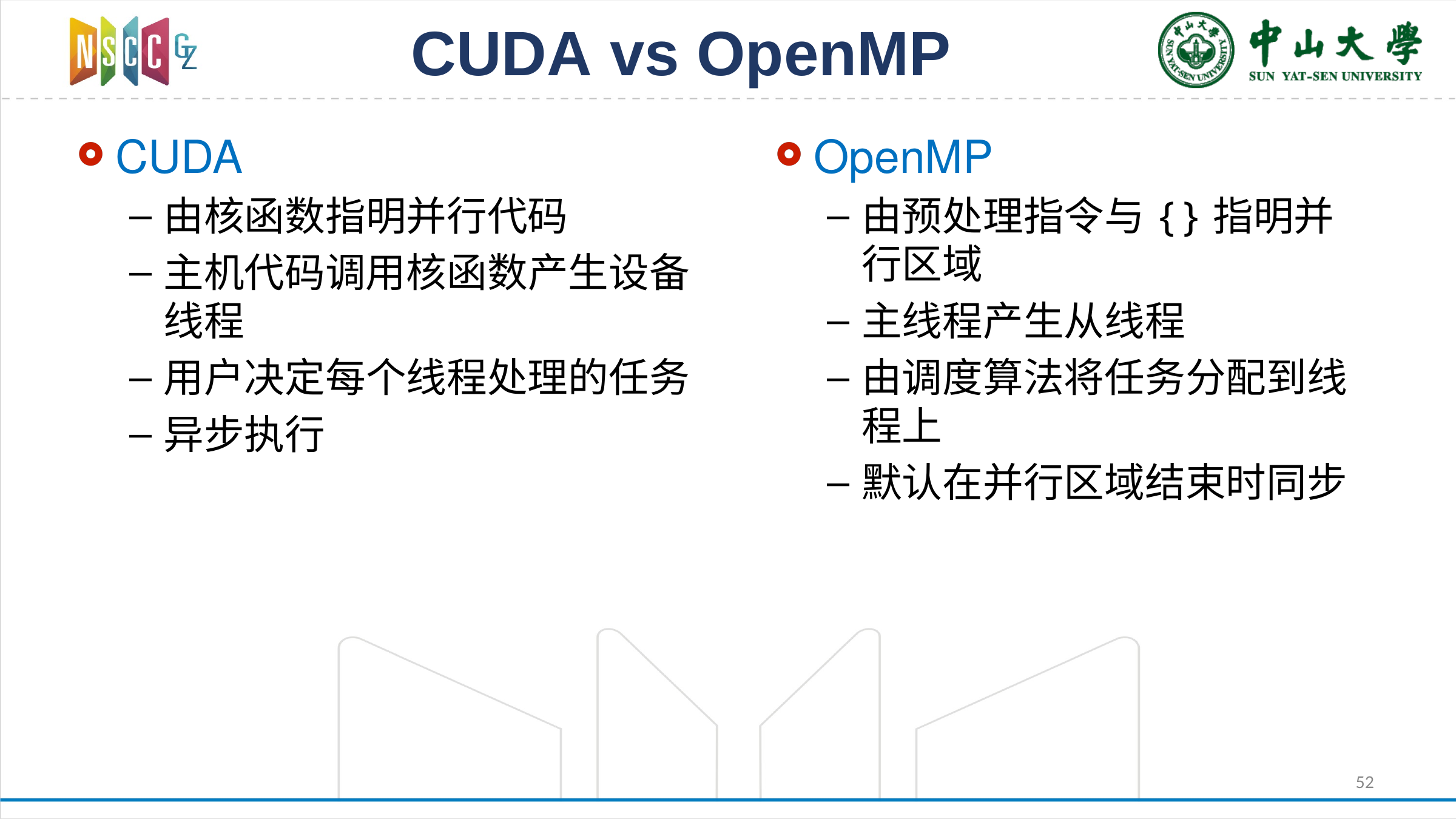

# CUDA vs OpenMP
CUDA
由核函数指明并行代码
主机代码调用核函数产生设备线程
用户决定每个线程处理的任务
异步执行
OpenMP
由预处理指令与{}指明并行区域
主线程产生从线程
由调度算法将任务分配到线程上
默认在并行区域结束时同步

52